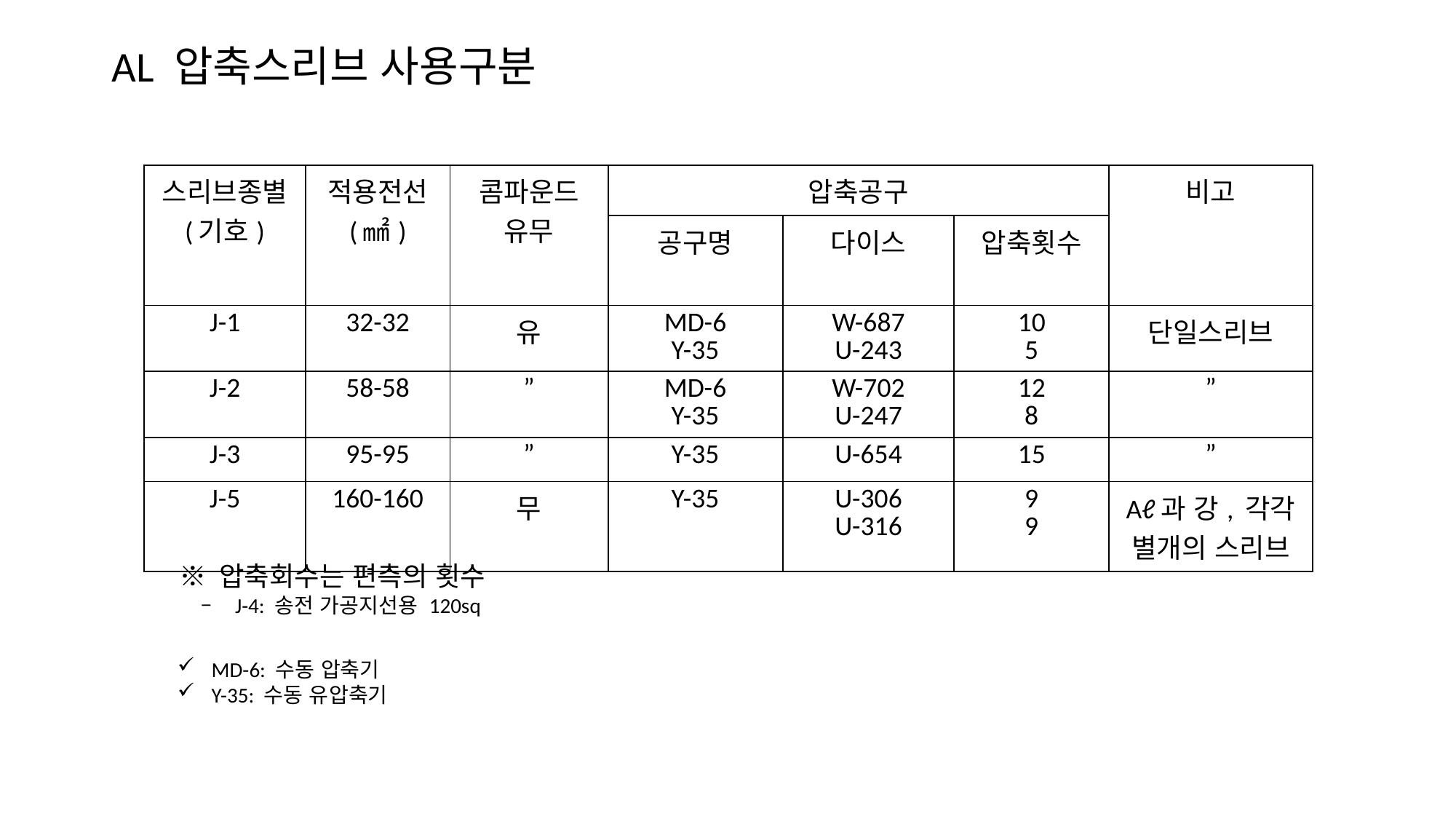

# AL 압축스리브 사용구분
| 스리브종별 (기호) | 적용전선 (㎟) | 콤파운드 유무 | 압축공구 |  |  | 비고 |
| --- | --- | --- | --- | --- | --- | --- |
|  |  |  | 공구명 | 다이스 | 압축횟수 |  |
| J-1 | 32-32 | 유 | MD-6 Y-35 | W-687 U-243 | 10 5 | 단일스리브 |
| J-2 | 58-58 | ” | MD-6 Y-35 | W-702 U-247 | 12 8 | ” |
| J-3 | 95-95 | ” | Y-35 | U-654 | 15 | ” |
| J-5 | 160-160 | 무 | Y-35 | U-306 U-316 | 9 9 | Aℓ과 강, 각각 별개의 스리브 |
※ 압축회수는 편측의 횟수
J-4: 송전 가공지선용 120sq
MD-6: 수동 압축기
Y-35: 수동 유압축기